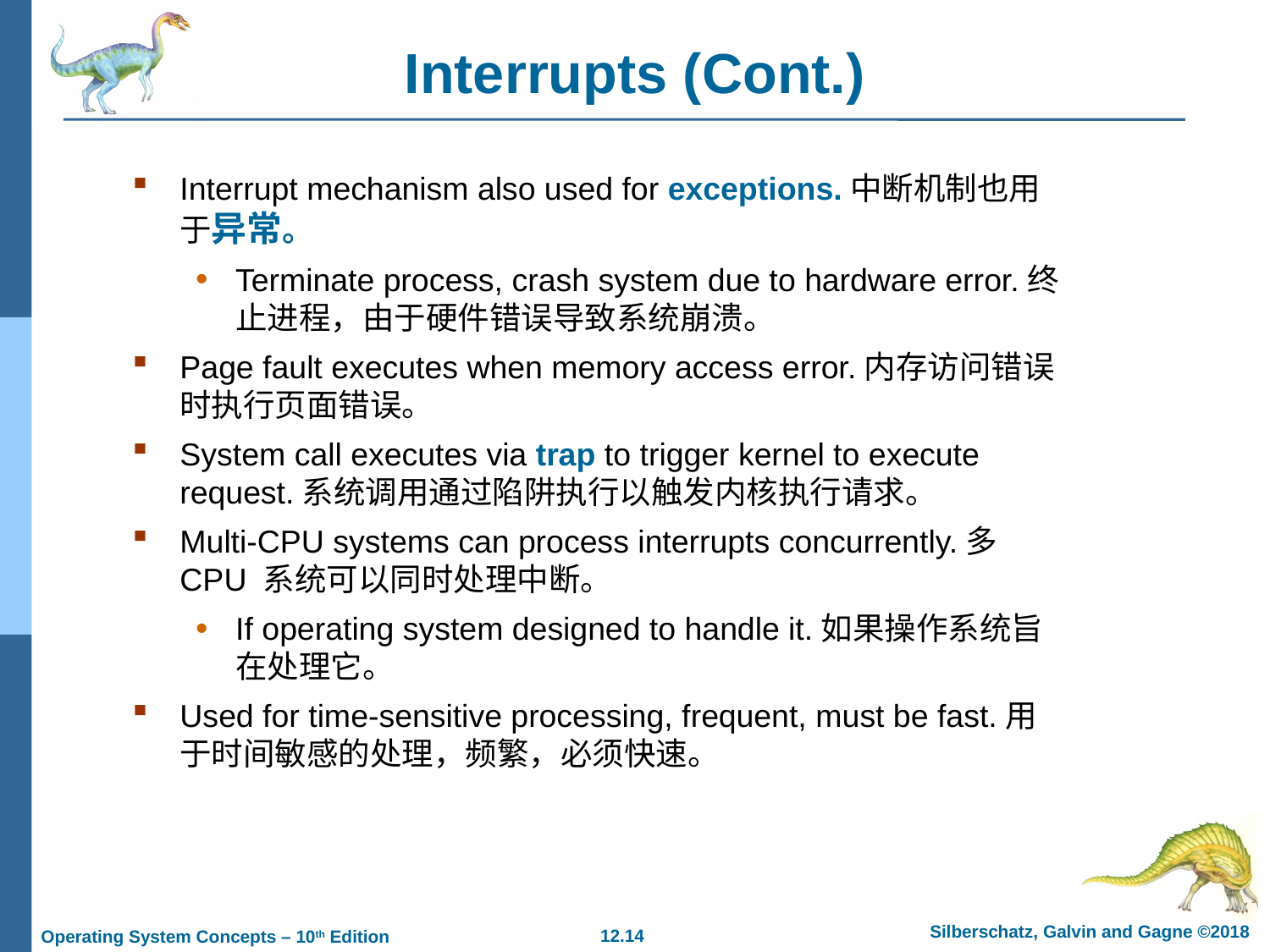

# Interrupts (Cont.)
Interrupt mechanism also used for exceptions.中断机制也用于异常。
Terminate process, crash system due to hardware error.终止进程，由于硬件错误导致系统崩溃。
Page fault executes when memory access error.内存访问错误时执行页面错误。
System call executes via trap to trigger kernel to execute request.系统调用通过陷阱执行以触发内核执行请求。
Multi-CPU systems can process interrupts concurrently.多 CPU 系统可以同时处理中断。
If operating system designed to handle it.如果操作系统旨在处理它。
Used for time-sensitive processing, frequent, must be fast.用于时间敏感的处理，频繁，必须快速。